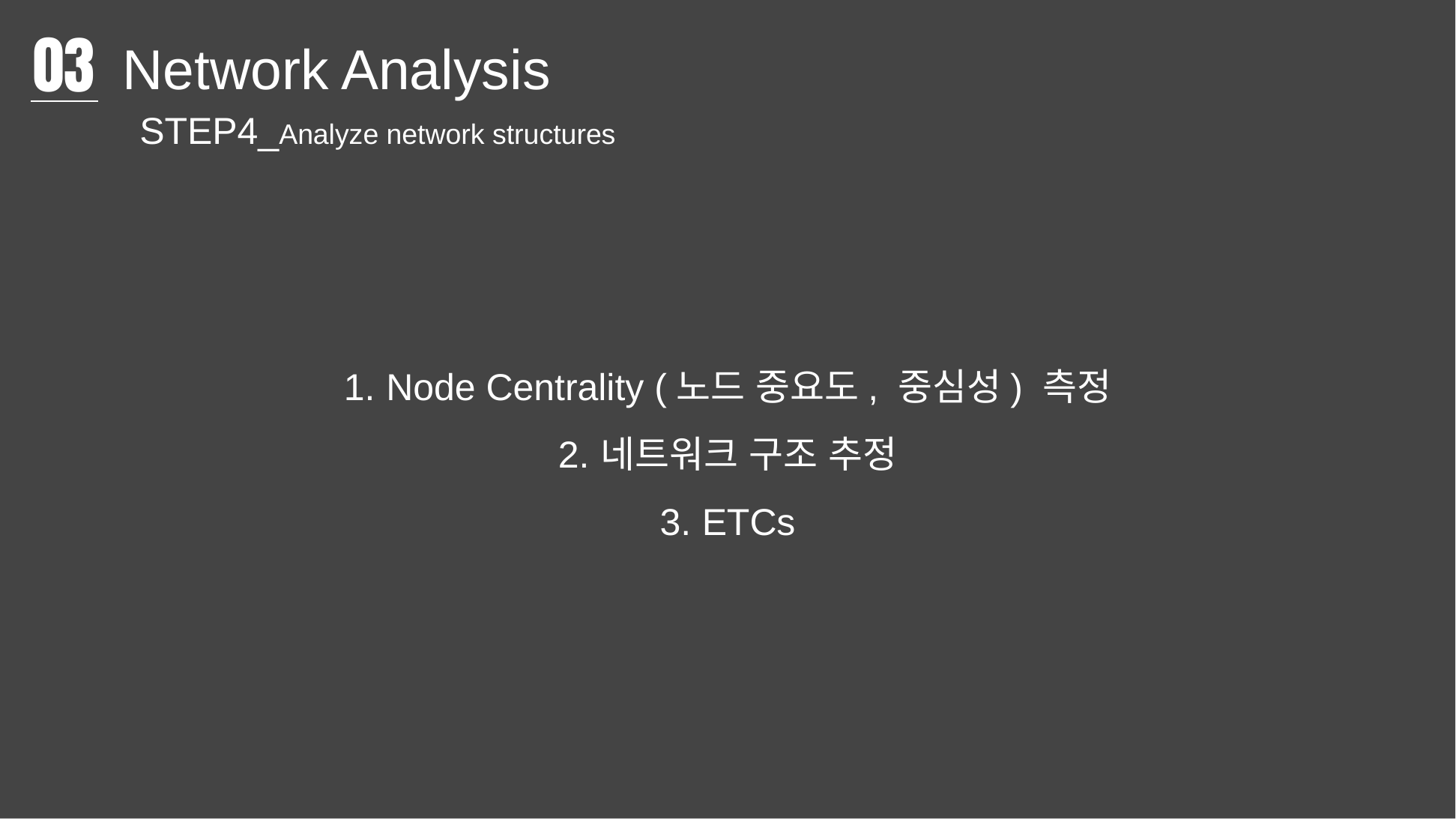

03
Network Analysis

STEP4_Analyze network structures
Node Centrality (노드 중요도, 중심성) 측정
네트워크 구조 추정
ETCs